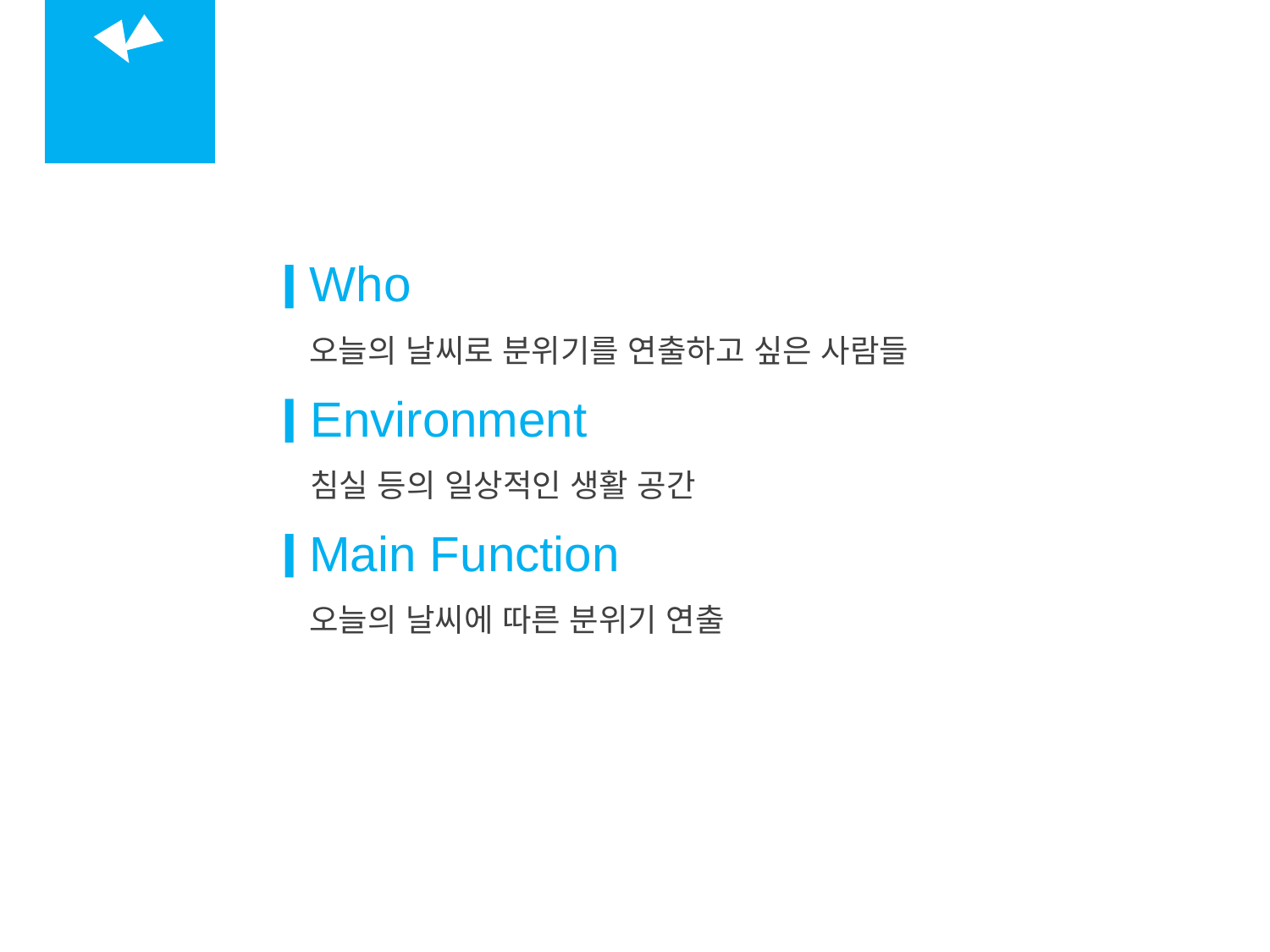

01
소개
Who
오늘의 날씨로 분위기를 연출하고 싶은 사람들
Environment
침실 등의 일상적인 생활 공간
Main Function
오늘의 날씨에 따른 분위기 연출